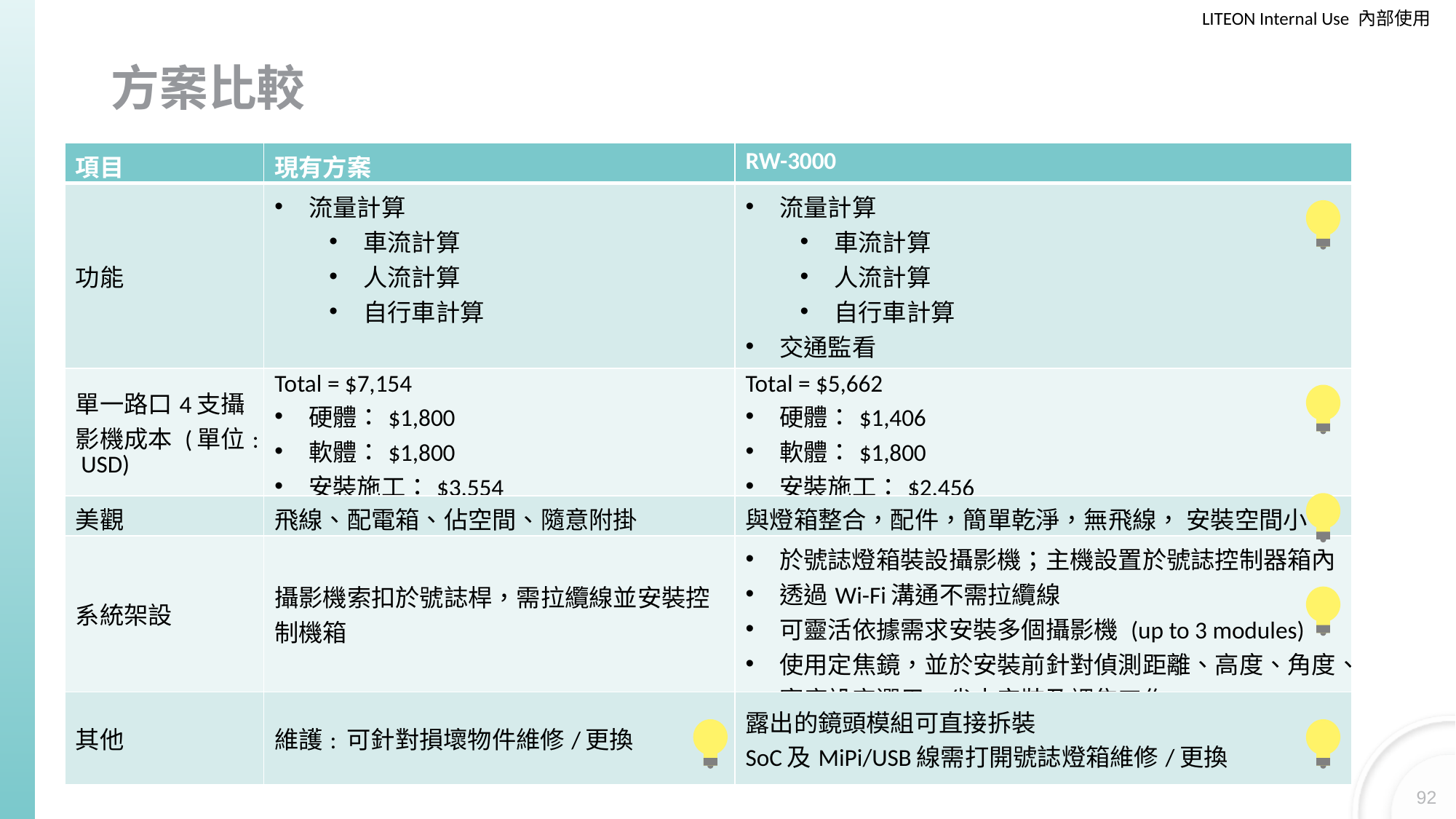

# 方案比較
| 項目 | 現有方案 | RW-3000 |
| --- | --- | --- |
| 功能 | 流量計算 車流計算 人流計算 自行車計算 | 流量計算 車流計算 人流計算 自行車計算 交通監看 科技執法 |
| 單一路口4支攝影機成本 (單位: USD) | Total = $7,154 硬體：$1,800 軟體：$1,800 安裝施工：$3,554 | Total = $5,662 硬體：$1,406 軟體：$1,800 安裝施工：$2,456 |
| 美觀 | 飛線、配電箱、佔空間、隨意附掛 | 與燈箱整合，配件，簡單乾淨，無飛線， 安裝空間小 |
| 系統架設 | 攝影機索扣於號誌桿，需拉纜線並安裝控制機箱 | 於號誌燈箱裝設攝影機；主機設置於號誌控制器箱內 透過Wi-Fi溝通不需拉纜線 可靈活依據需求安裝多個攝影機 (up to 3 modules) 使用定焦鏡，並於安裝前針對偵測距離、高度、角度、寬度設定選用，省去安裝及調焦工作 |
| 其他 | 維護: 可針對損壞物件維修/更換 | 露出的鏡頭模組可直接拆裝 SoC及MiPi/USB線需打開號誌燈箱維修/更換 |

成本比較, 功能比較, 美觀比較, 系統架設與維護比較

92